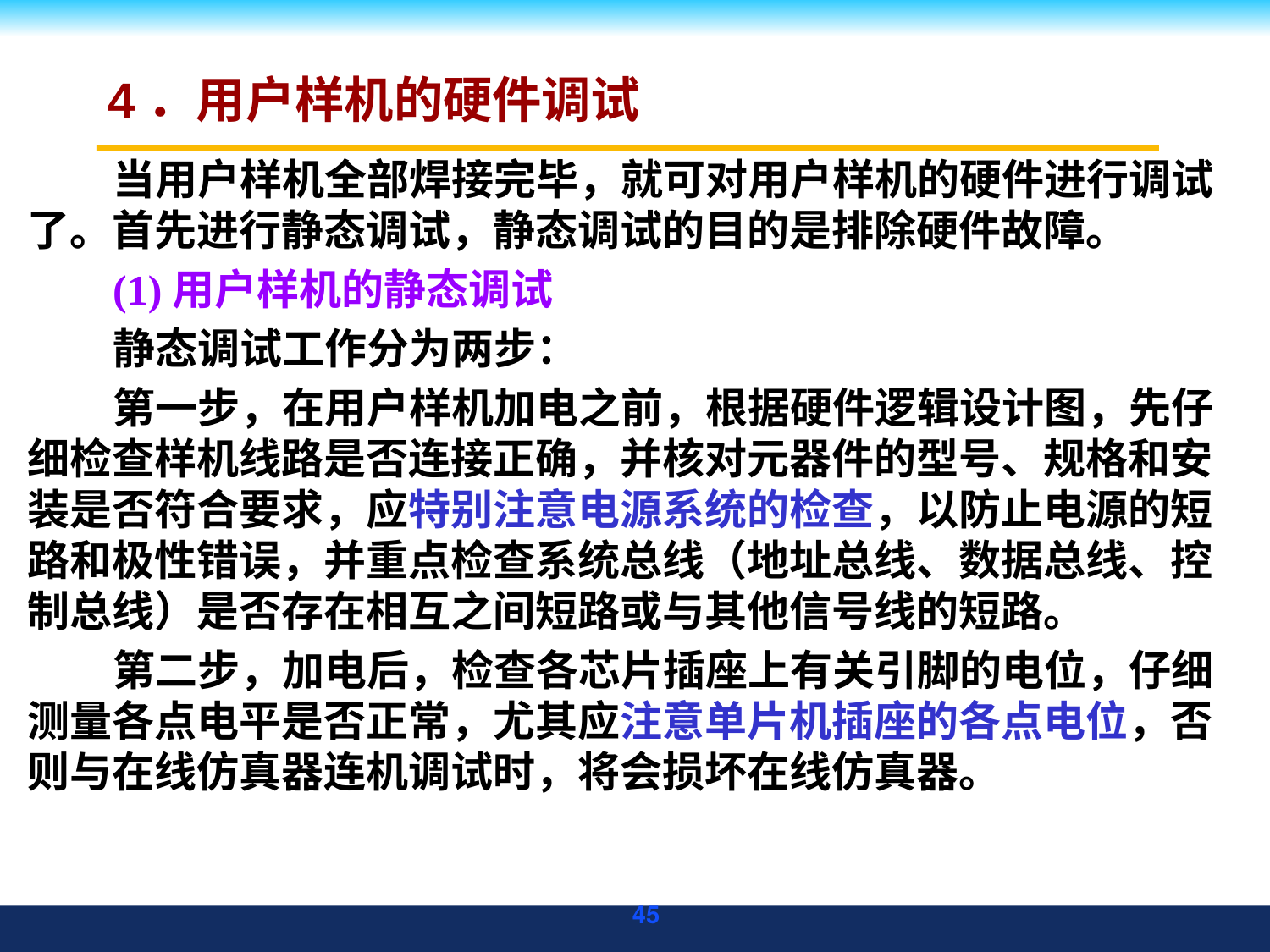

# 4．用户样机的硬件调试
当用户样机全部焊接完毕，就可对用户样机的硬件进行调试了。首先进行静态调试，静态调试的目的是排除硬件故障。
(1)用户样机的静态调试
静态调试工作分为两步：
第一步，在用户样机加电之前，根据硬件逻辑设计图，先仔细检查样机线路是否连接正确，并核对元器件的型号、规格和安装是否符合要求，应特别注意电源系统的检查，以防止电源的短路和极性错误，并重点检查系统总线（地址总线、数据总线、控制总线）是否存在相互之间短路或与其他信号线的短路。
第二步，加电后，检查各芯片插座上有关引脚的电位，仔细测量各点电平是否正常，尤其应注意单片机插座的各点电位，否则与在线仿真器连机调试时，将会损坏在线仿真器。
45